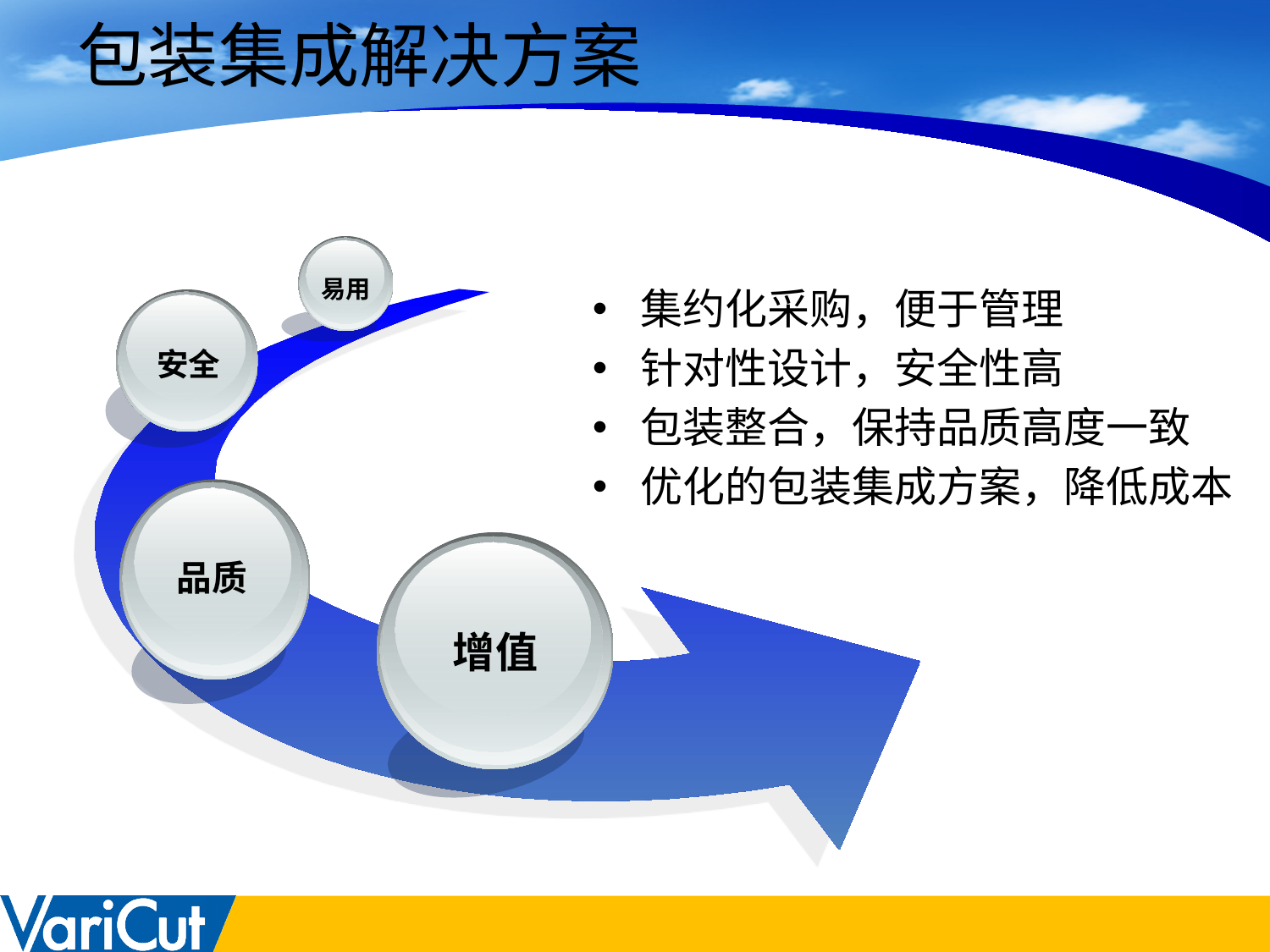

# 包装集成解决方案

易用

安全

品质

增值

集约化采购，便于管理
针对性设计，安全性高
包装整合，保持品质高度一致
优化的包装集成方案，降低成本